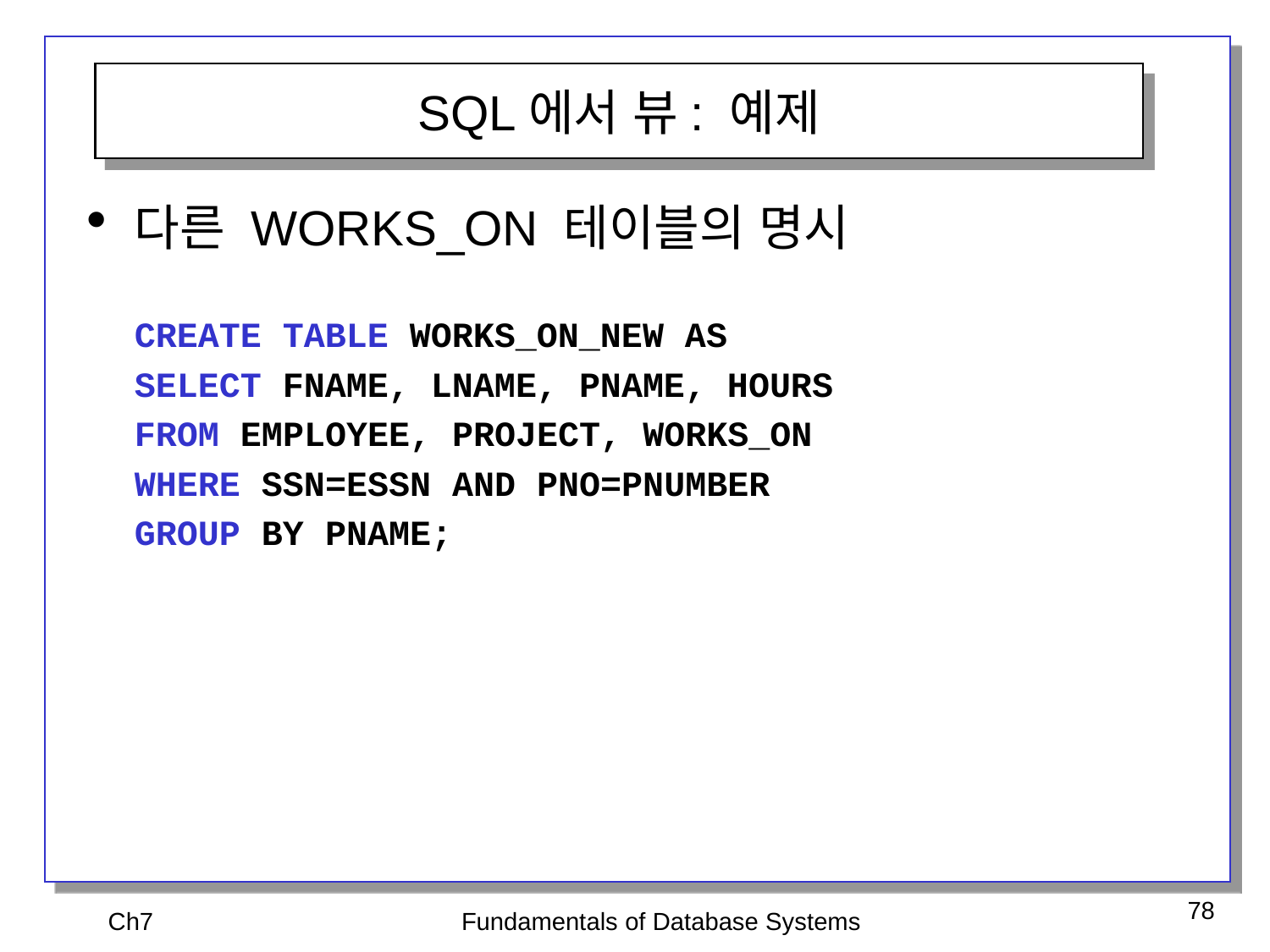

SQL에서 뷰: 예제
다른 WORKS_ON 테이블의 명시

	CREATE TABLE WORKS_ON_NEW AS
	SELECT FNAME, LNAME, PNAME, HOURS
	FROM EMPLOYEE, PROJECT, WORKS_ON
  	WHERE SSN=ESSN AND PNO=PNUMBER
	GROUP BY PNAME;

Ch7
Fundamentals of Database Systems
78